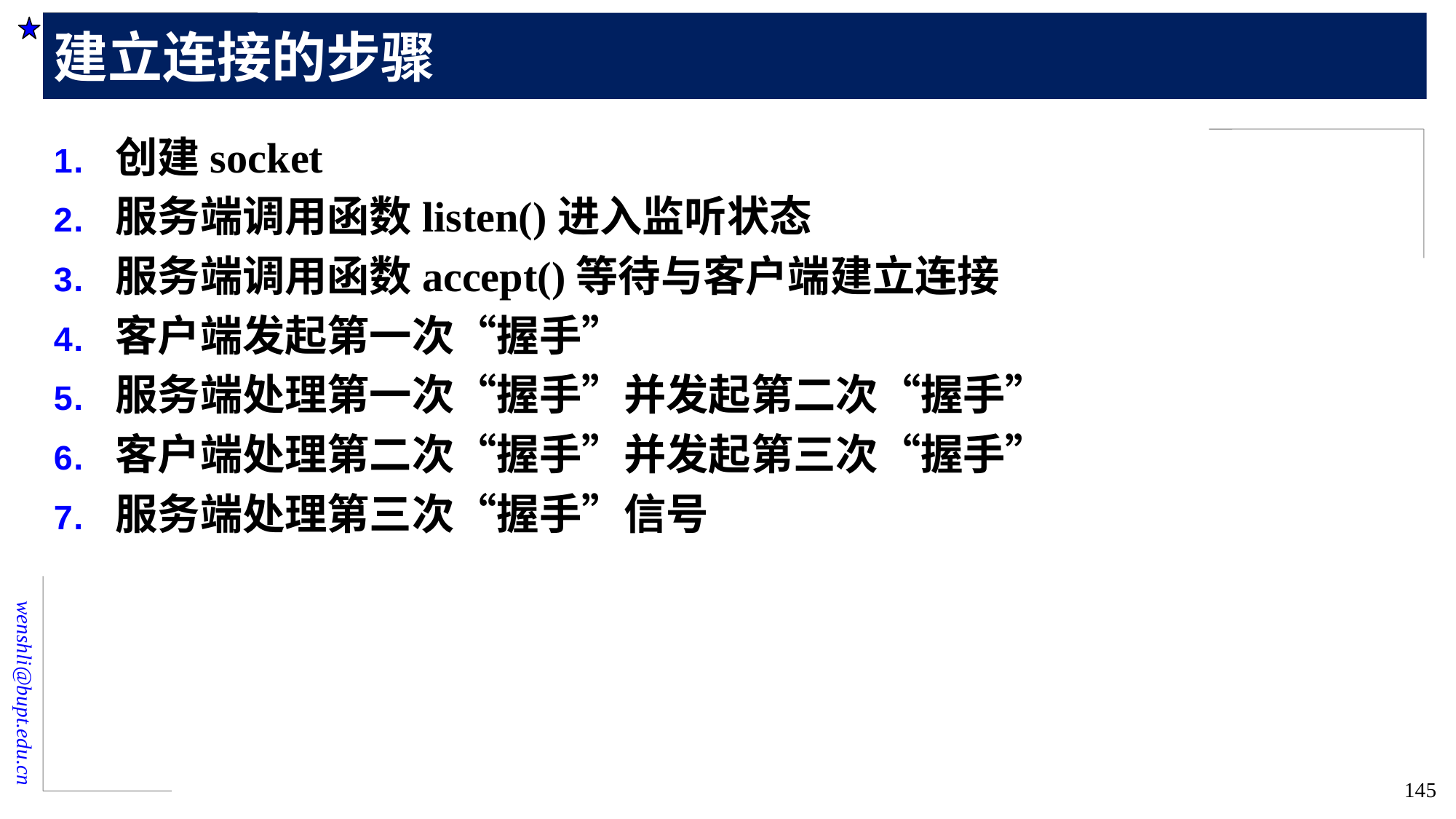

# 建立连接的步骤
创建socket
服务端调用函数listen()进入监听状态
服务端调用函数accept()等待与客户端建立连接
客户端发起第一次“握手”
服务端处理第一次“握手”并发起第二次“握手”
客户端处理第二次“握手”并发起第三次“握手”
服务端处理第三次“握手”信号
145